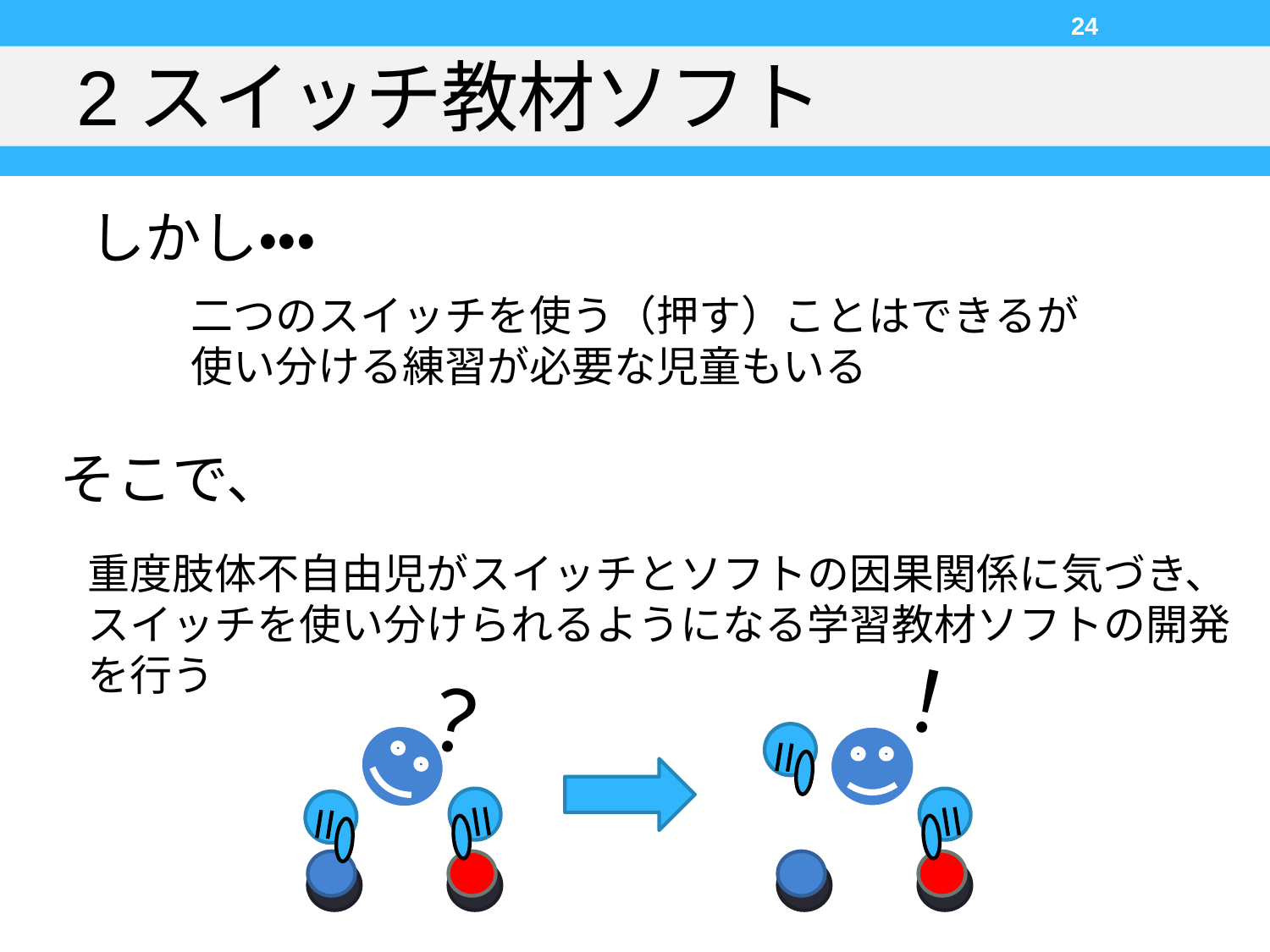

24
# 2スイッチ教材ソフト
しかし・・・
二つのスイッチを使う（押す）ことはできるが
使い分ける練習が必要な児童もいる
そこで、
重度肢体不自由児がスイッチとソフトの因果関係に気づき、
スイッチを使い分けられるようになる学習教材ソフトの開発を行う
！

？